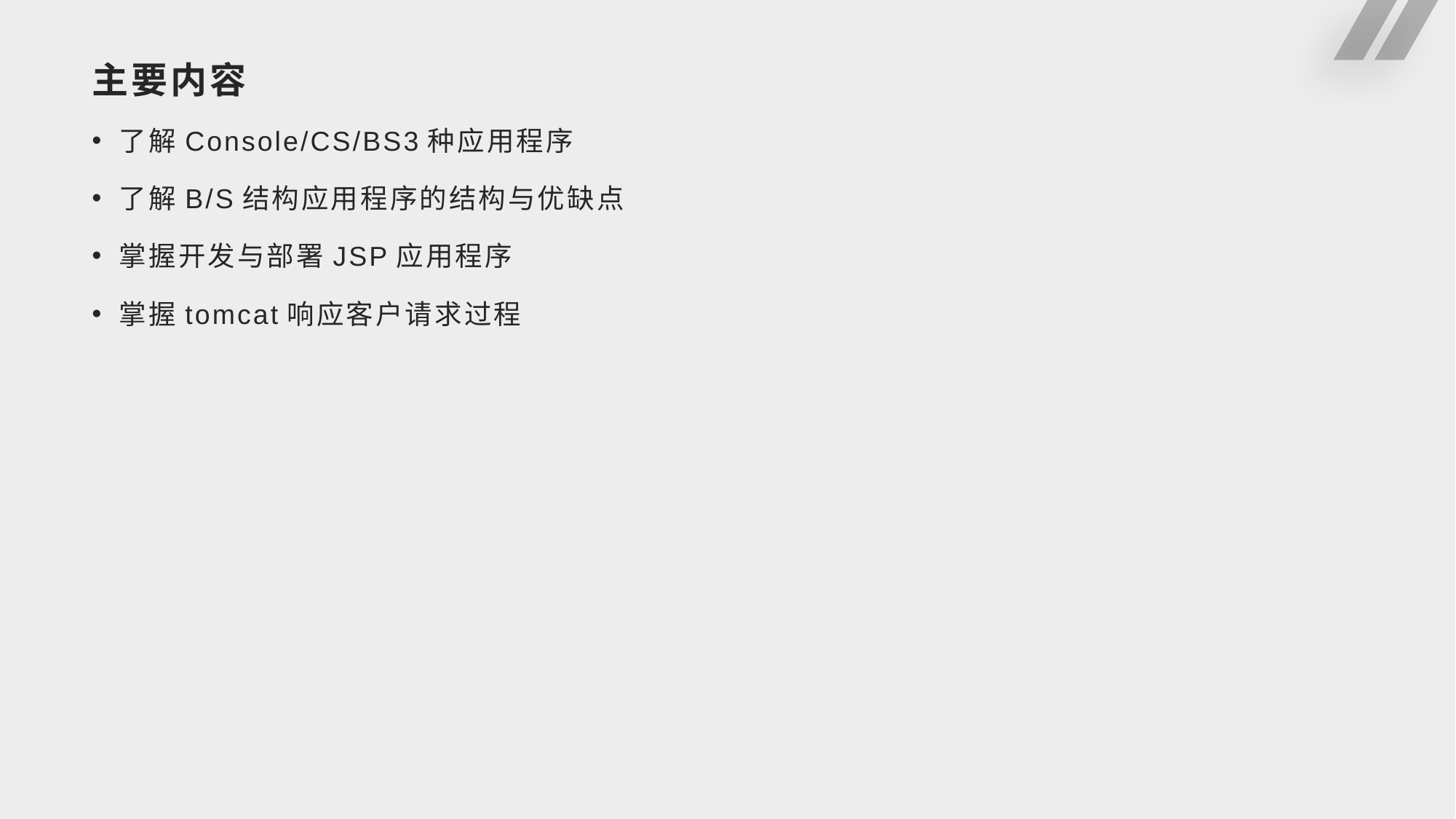

# 主要内容
了解Console/CS/BS3种应用程序
了解B/S结构应用程序的结构与优缺点
掌握开发与部署JSP应用程序
掌握tomcat响应客户请求过程